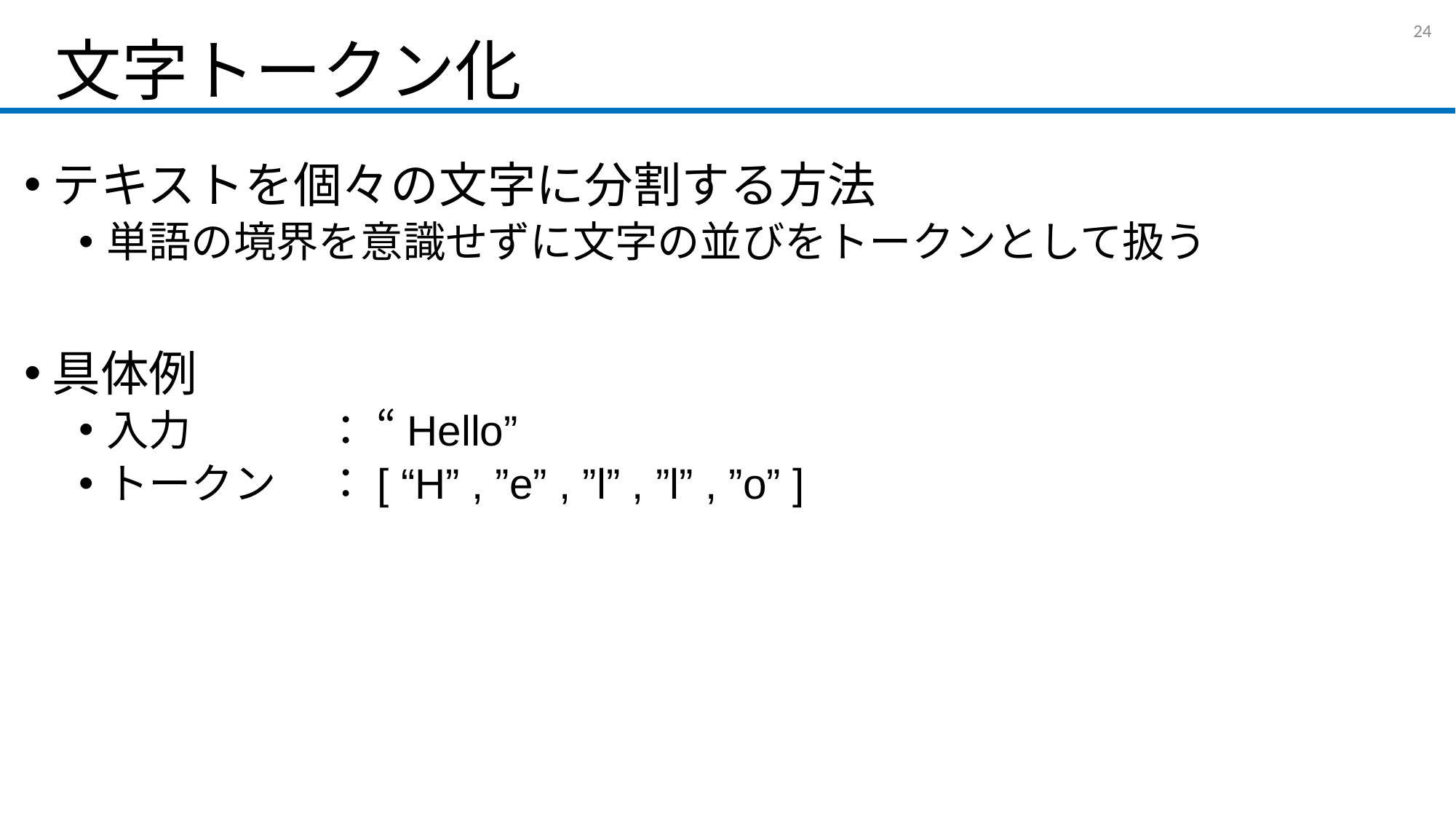

# 文字トークン化
24
テキストを個々の文字に分割する方法
単語の境界を意識せずに文字の並びをトークンとして扱う

具体例
入力		： “Hello”
トークン	：[ “H” , ”e” , ”l” , ”l” , ”o” ]